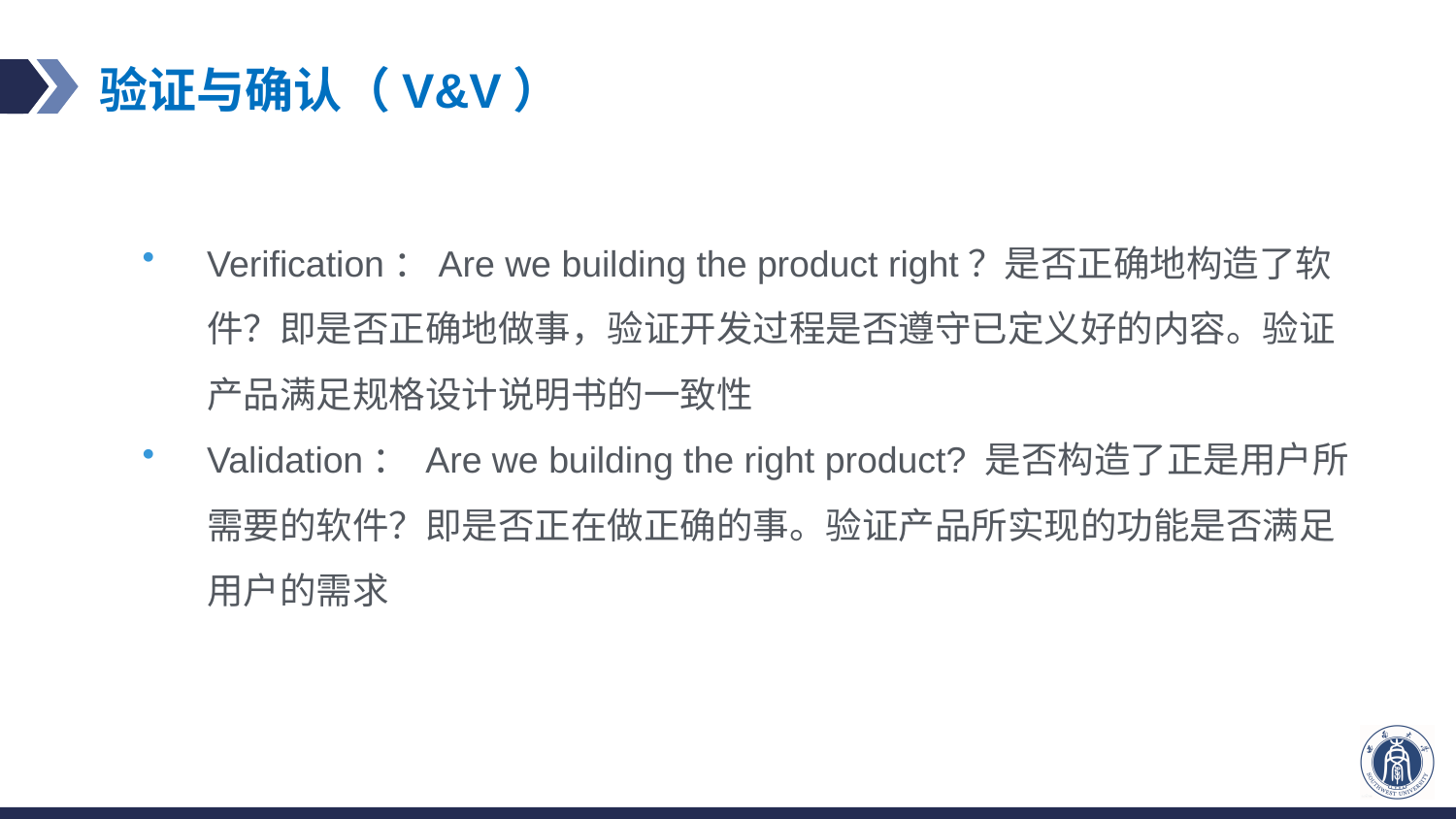

# 验证与确认（V&V）
Verification：Are we building the product right？是否正确地构造了软件？即是否正确地做事，验证开发过程是否遵守已定义好的内容。验证产品满足规格设计说明书的一致性
Validation： Are we building the right product? 是否构造了正是用户所需要的软件？即是否正在做正确的事。验证产品所实现的功能是否满足用户的需求